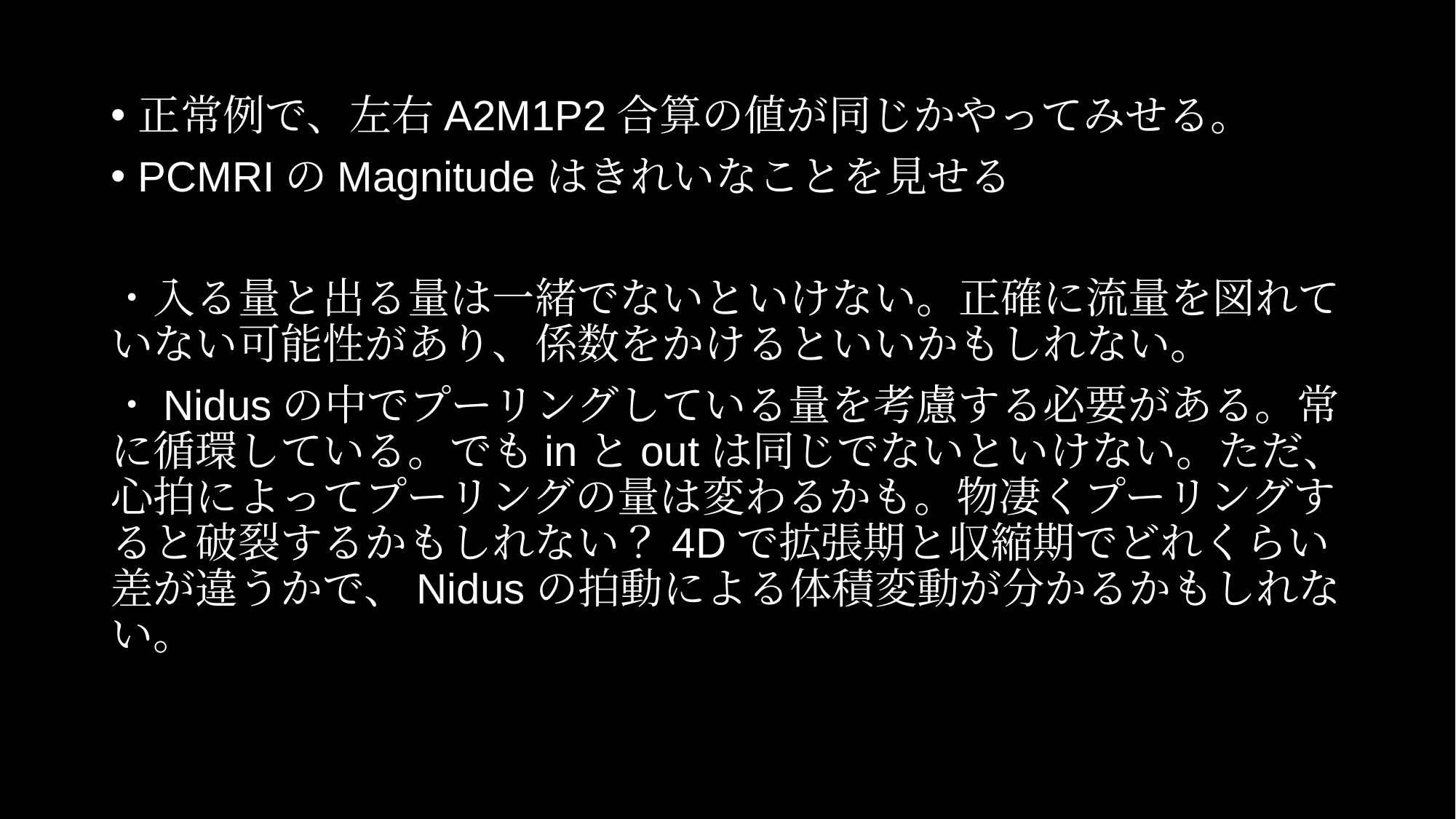

正常例で、左右A2M1P2合算の値が同じかやってみせる。
PCMRIのMagnitudeはきれいなことを見せる

・入る量と出る量は一緒でないといけない。正確に流量を図れていない可能性があり、係数をかけるといいかもしれない。
・Nidusの中でプーリングしている量を考慮する必要がある。常に循環している。でもinとoutは同じでないといけない。ただ、心拍によってプーリングの量は変わるかも。物凄くプーリングすると破裂するかもしれない？4Dで拡張期と収縮期でどれくらい差が違うかで、Nidusの拍動による体積変動が分かるかもしれない。